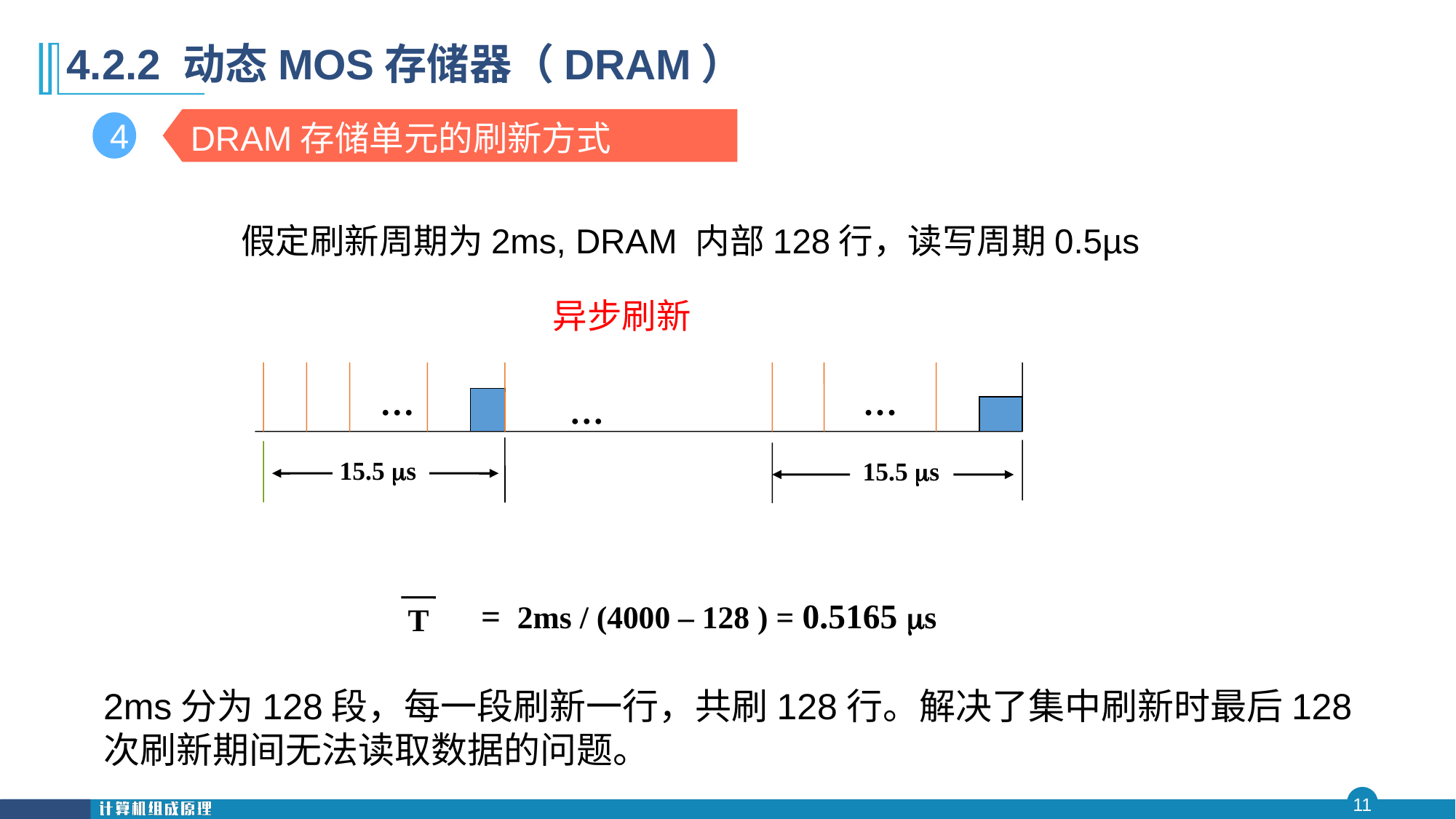

第四 章
# 4.2.2 动态MOS存储器（DRAM）

DRAM存储单元的刷新方式
4
假定刷新周期为2ms, DRAM 内部128行，读写周期0.5µs
异步刷新

…
…
…

15.5 μs
15.5 μs

T
=  2ms / (4000 – 128 ) = 0.5165 μs

2ms分为128段，每一段刷新一行，共刷128行。解决了集中刷新时最后128次刷新期间无法读取数据的问题。